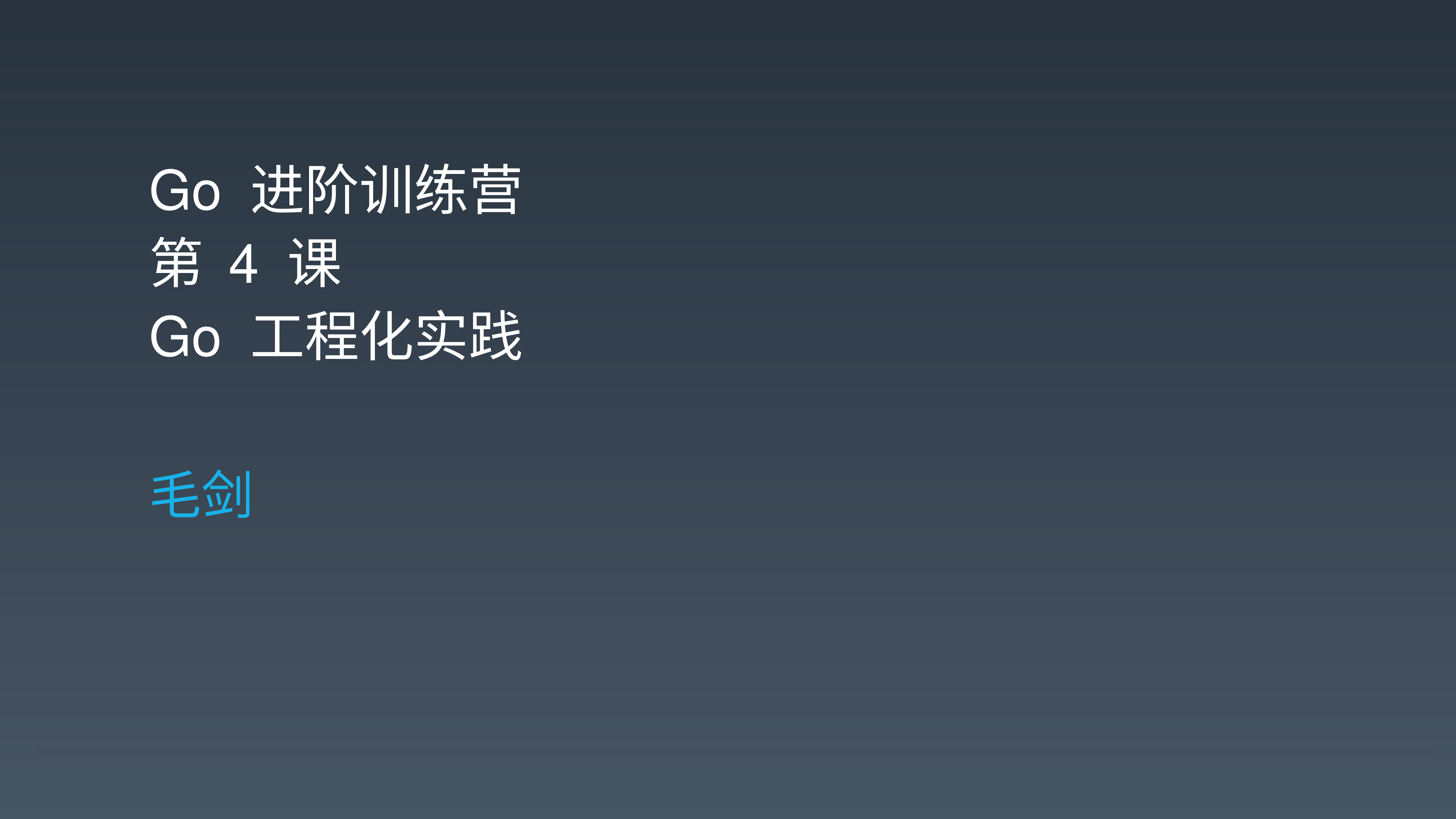

Go 进阶训练营
第 4 课
Go 工程化实践
毛剑